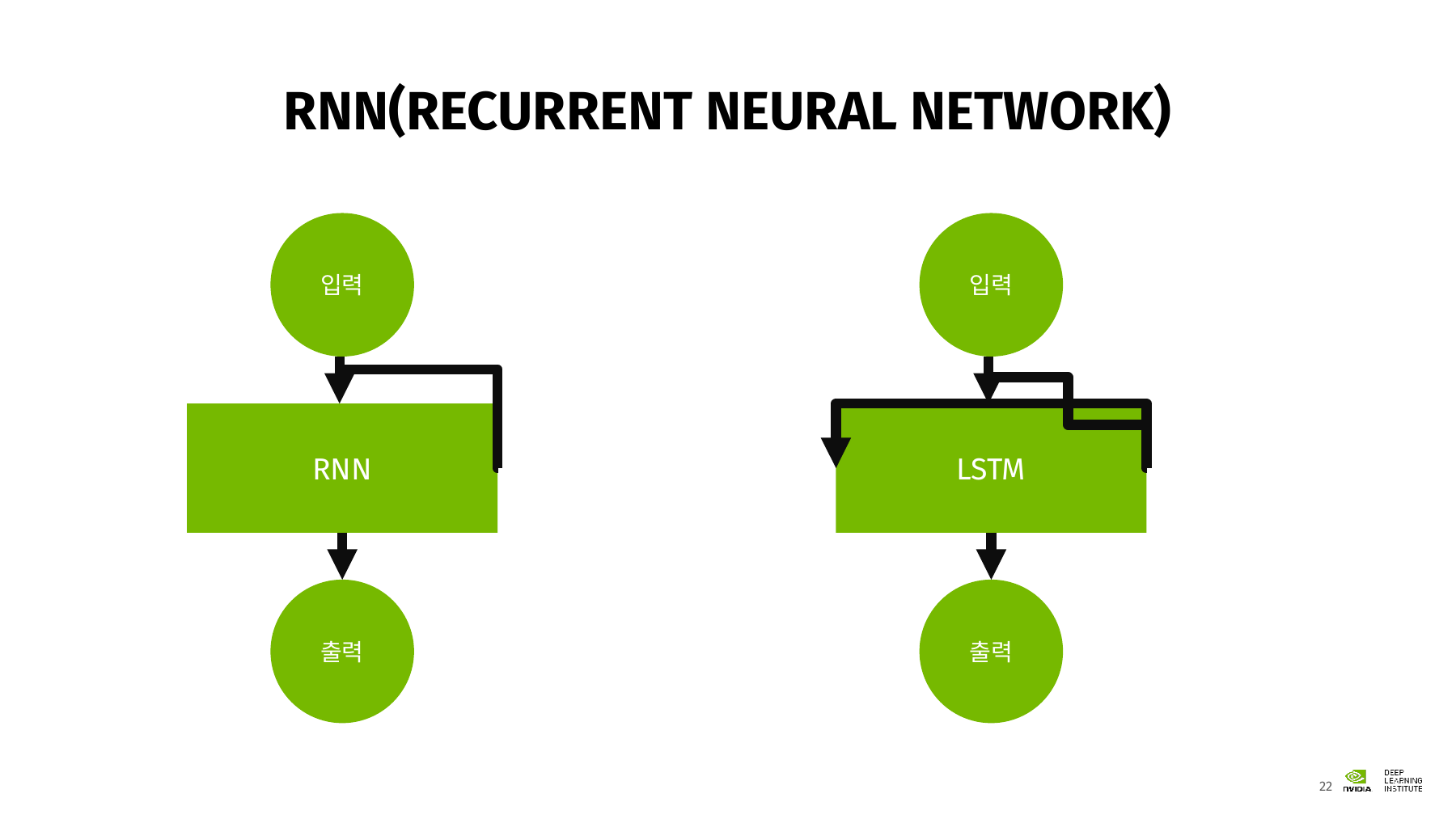

# RNN(Recurrent Neural Network)
입력
입력
RNN
LSTM
출력
출력